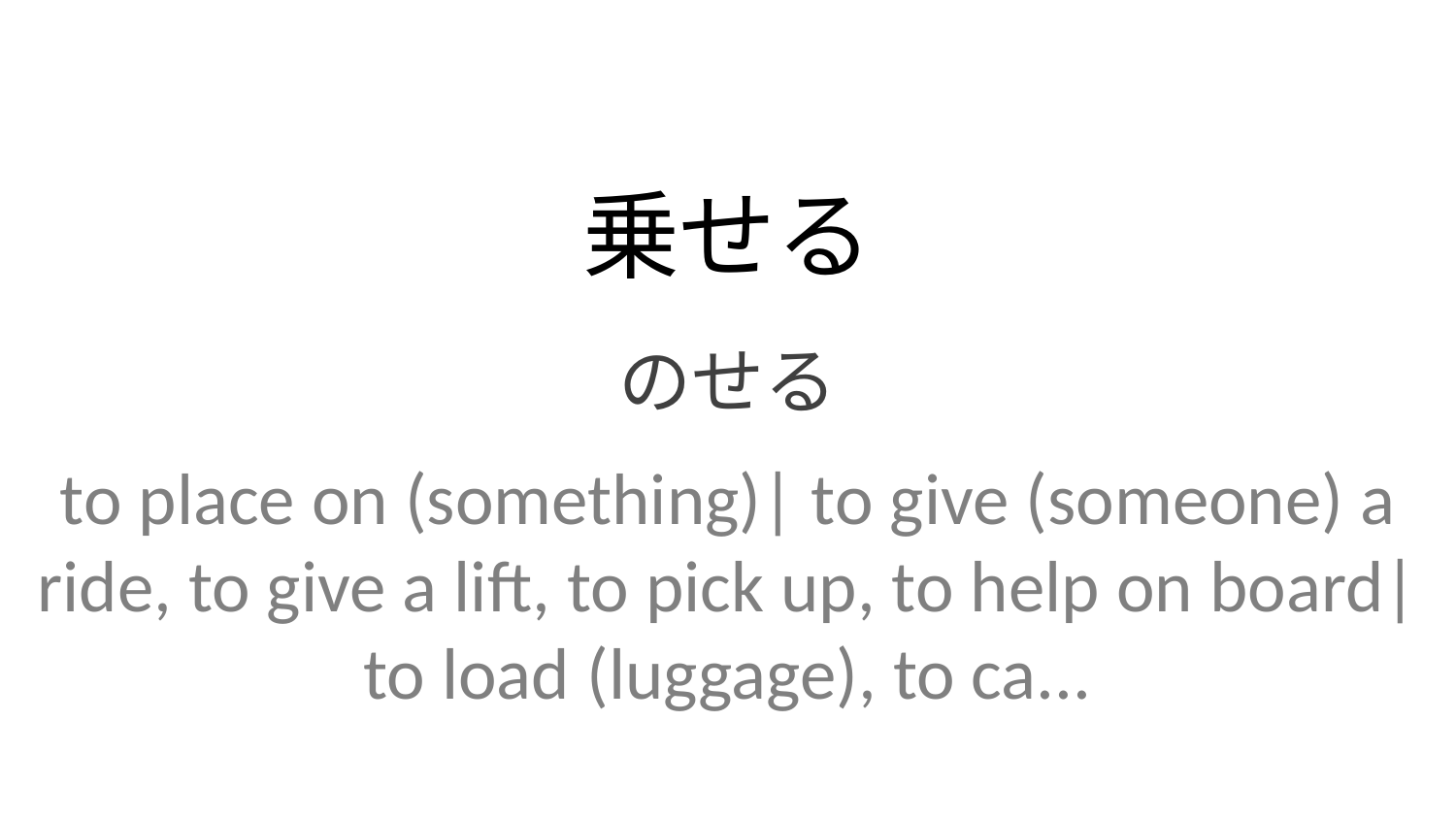

乗せる

のせる
to place on (something)| to give (someone) a ride, to give a lift, to pick up, to help on board| to load (luggage), to ca...